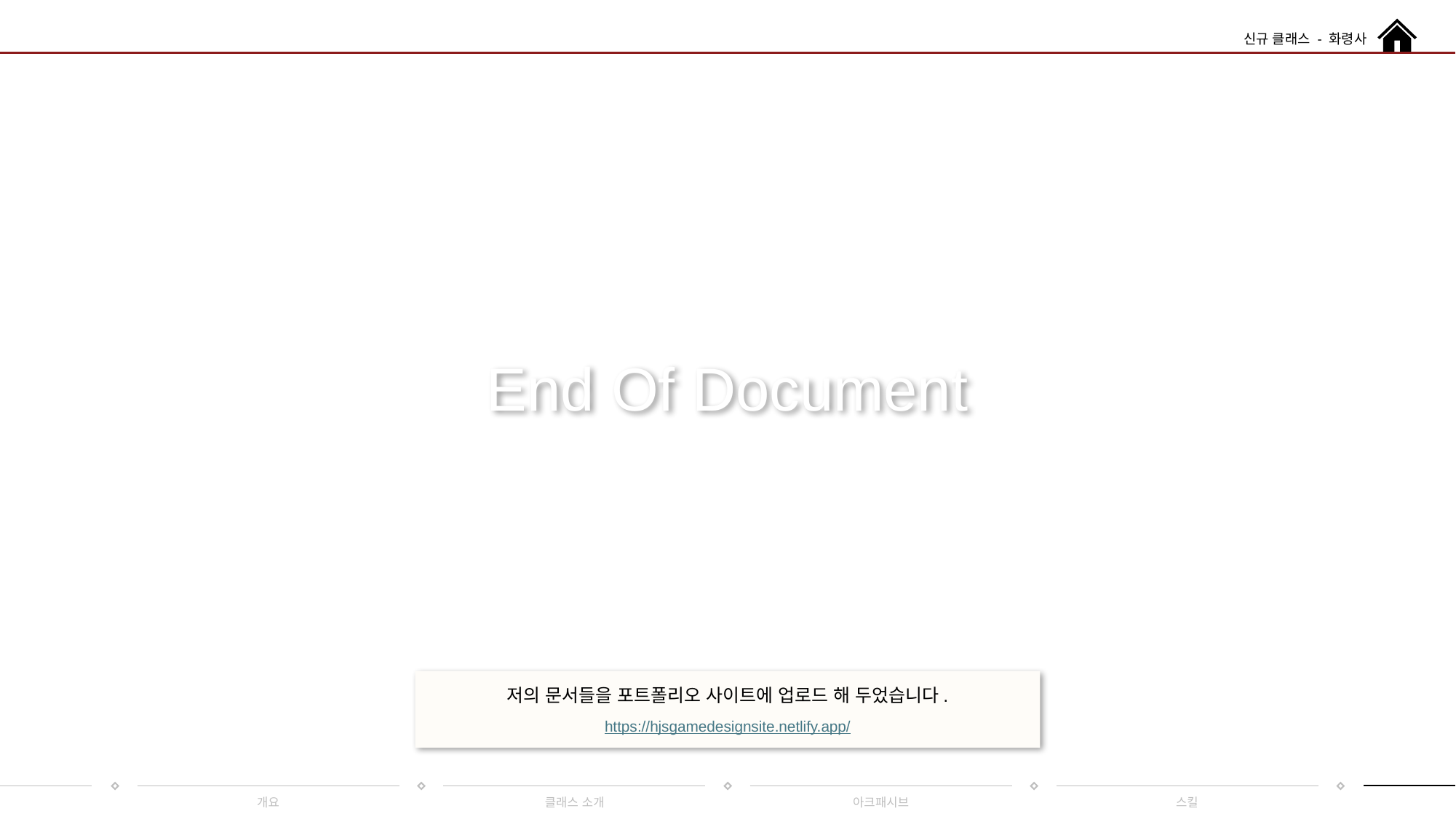

# 마무리

신규 클래스 - 화령사
End Of Document
저의 문서들을 포트폴리오 사이트에 업로드 해 두었습니다.

 https://hjsgamedesignsite.netlify.app/

개요
클래스 소개
아크패시브
스킬